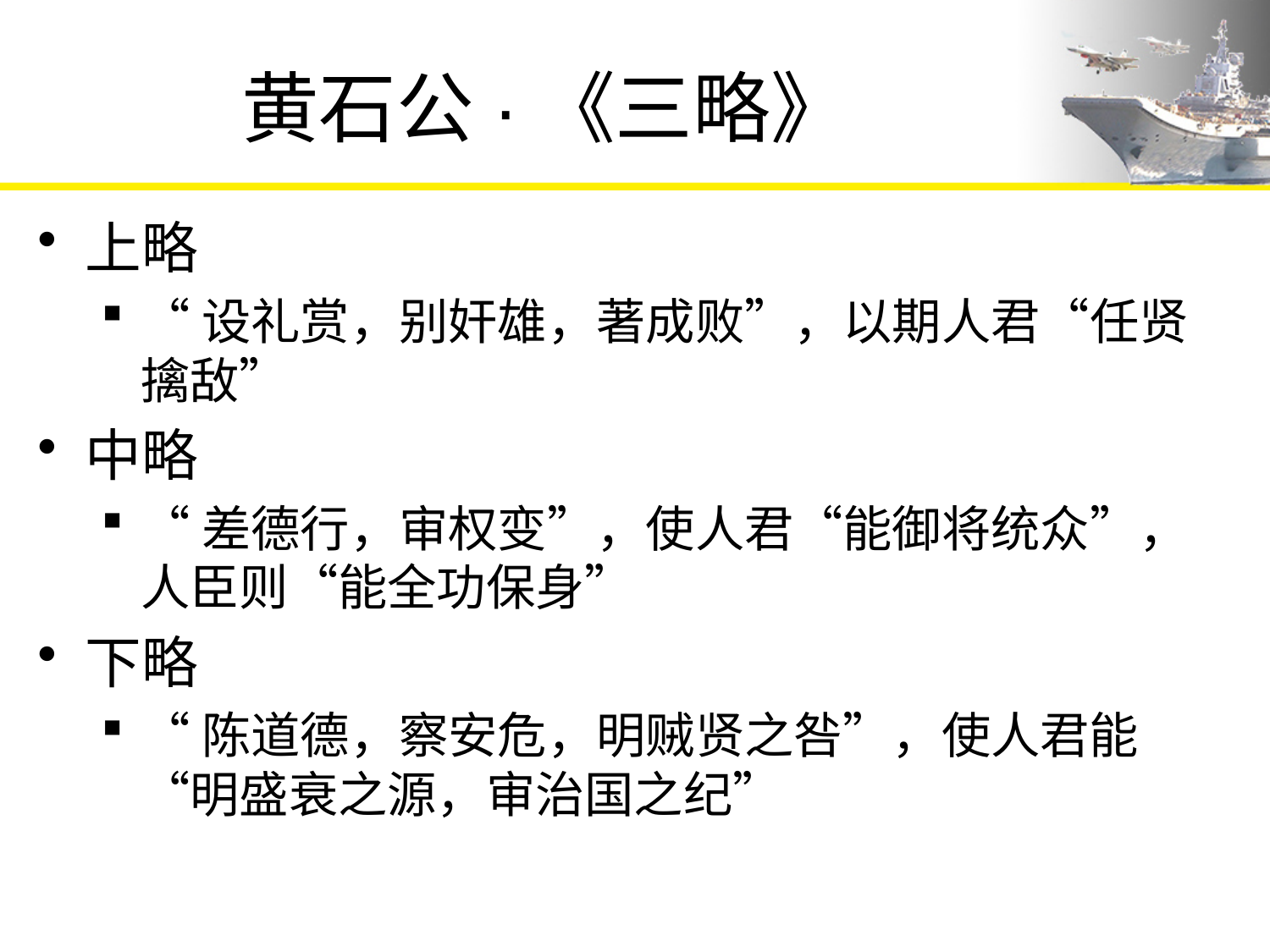

# 黄石公·《三略》
上略
“设礼赏，别奸雄，著成败”，以期人君“任贤擒敌”
中略
“差德行，审权变”，使人君“能御将统众”，人臣则“能全功保身”
下略
“陈道德，察安危，明贼贤之咎”，使人君能“明盛衰之源，审治国之纪”